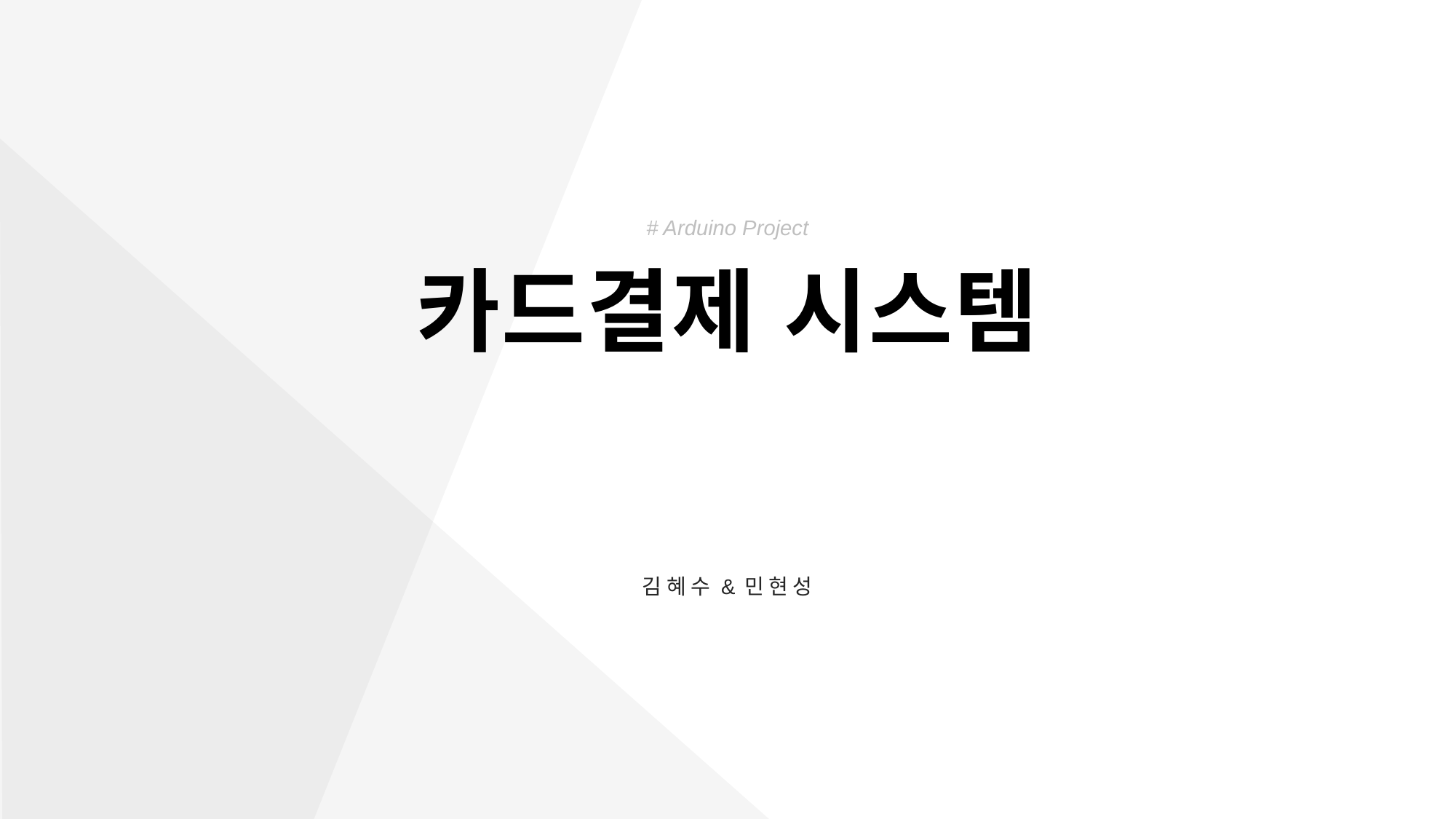

# Arduino Project
카드결제 시스템
FREE PPT TEMPLATE BY DELIGHT.
김혜수&민현성